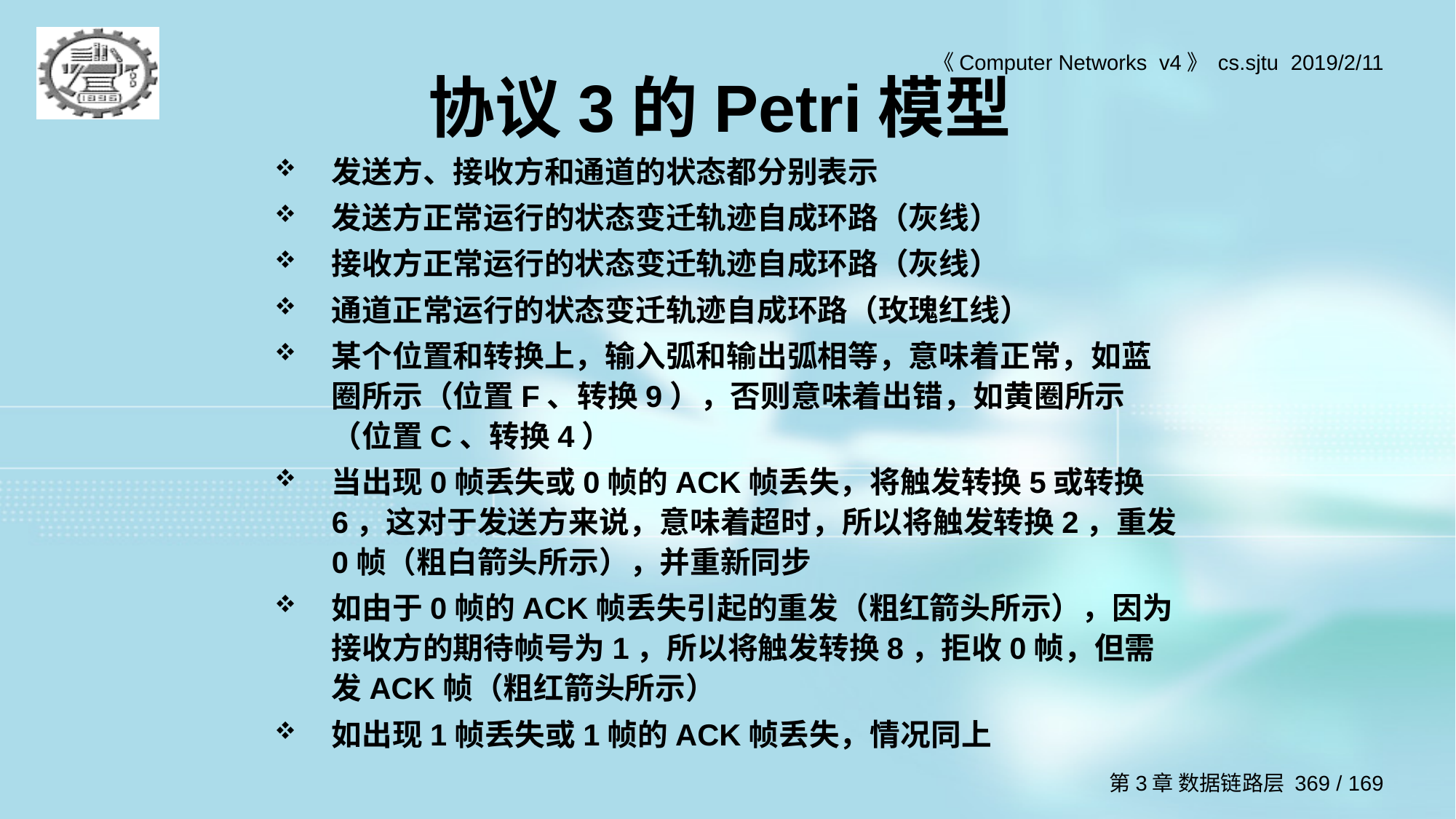

# 协议3的Petri模型
发送方、接收方和通道的状态都分别表示
发送方正常运行的状态变迁轨迹自成环路（灰线）
接收方正常运行的状态变迁轨迹自成环路（灰线）
通道正常运行的状态变迁轨迹自成环路（玫瑰红线）
某个位置和转换上，输入弧和输出弧相等，意味着正常，如蓝圈所示（位置F、转换9），否则意味着出错，如黄圈所示（位置C、转换4）
当出现0帧丢失或0帧的ACK帧丢失，将触发转换5或转换6，这对于发送方来说，意味着超时，所以将触发转换2，重发0帧（粗白箭头所示），并重新同步
如由于0帧的ACK帧丢失引起的重发（粗红箭头所示），因为接收方的期待帧号为1，所以将触发转换8，拒收0帧，但需发ACK帧（粗红箭头所示）
如出现1帧丢失或1帧的ACK帧丢失，情况同上